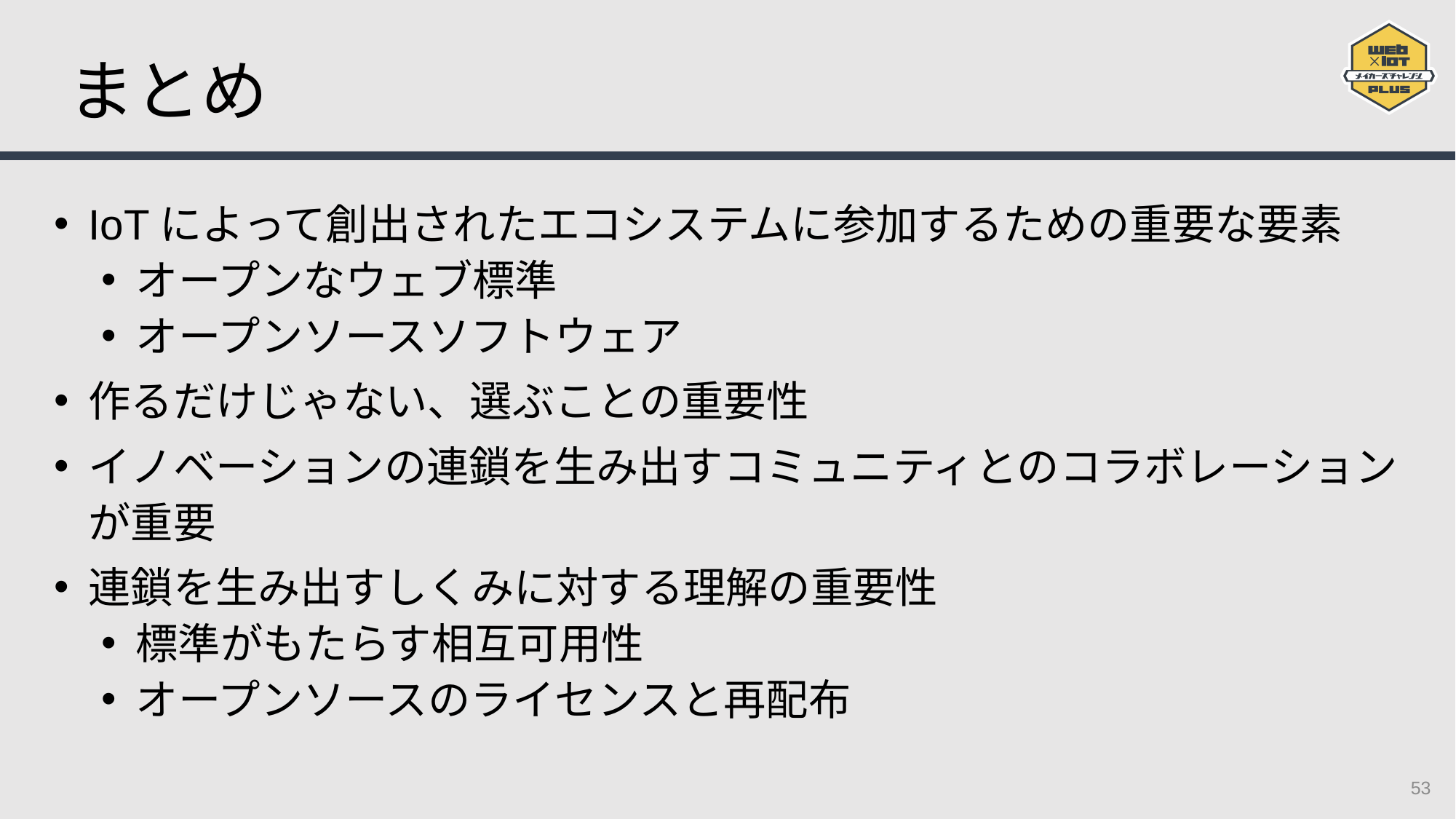

# まとめ
IoTによって創出されたエコシステムに参加するための重要な要素
オープンなウェブ標準
オープンソースソフトウェア
作るだけじゃない、選ぶことの重要性
イノベーションの連鎖を生み出すコミュニティとのコラボレーションが重要
連鎖を生み出すしくみに対する理解の重要性
標準がもたらす相互可用性
オープンソースのライセンスと再配布

53